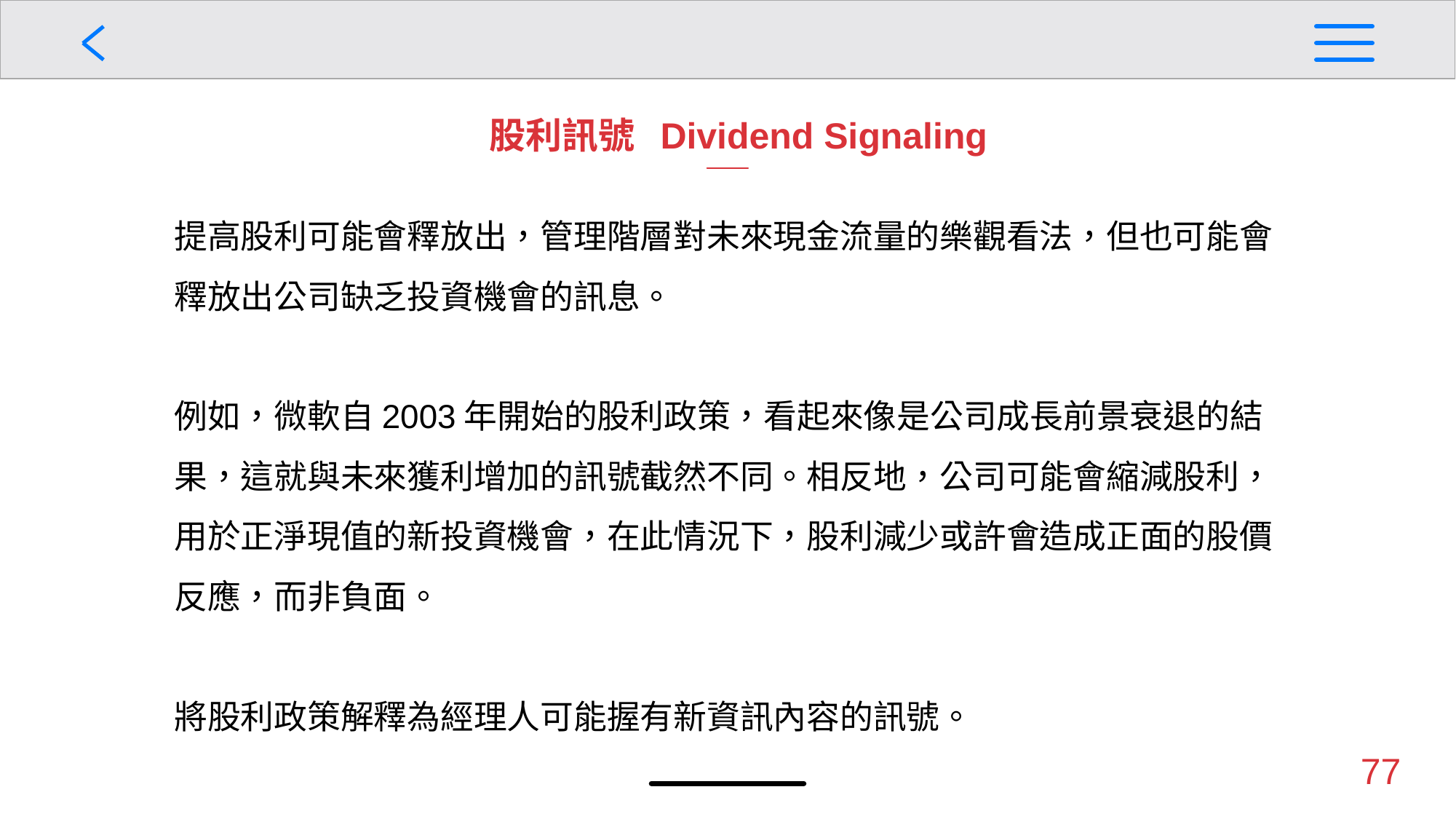

股利訊號  Dividend Signaling
提高股利可能會釋放出，管理階層對未來現金流量的樂觀看法，但也可能會釋放出公司缺乏投資機會的訊息。

例如，微軟自2003年開始的股利政策，看起來像是公司成長前景衰退的結果，這就與未來獲利增加的訊號截然不同。相反地，公司可能會縮減股利，用於正淨現值的新投資機會，在此情況下，股利減少或許會造成正面的股價反應，而非負面。

將股利政策解釋為經理人可能握有新資訊內容的訊號。
77